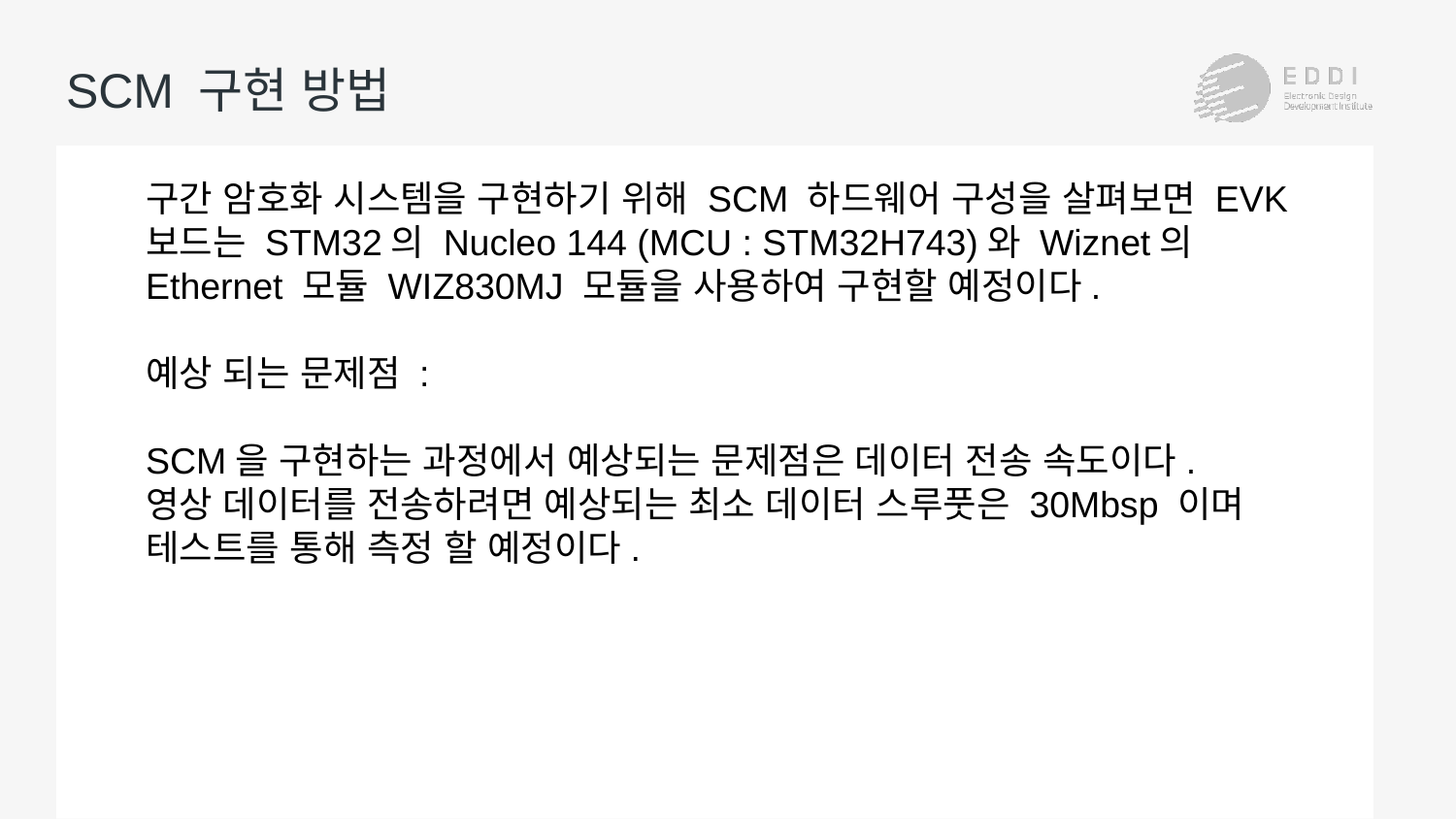

# SCM 구현 방법
구간 암호화 시스템을 구현하기 위해 SCM 하드웨어 구성을 살펴보면 EVK
보드는 STM32의 Nucleo 144 (MCU : STM32H743)와 Wiznet의
Ethernet 모듈 WIZ830MJ 모듈을 사용하여 구현할 예정이다.

예상 되는 문제점 :

SCM을 구현하는 과정에서 예상되는 문제점은 데이터 전송 속도이다.
영상 데이터를 전송하려면 예상되는 최소 데이터 스루풋은 30Mbsp 이며
테스트를 통해 측정 할 예정이다.